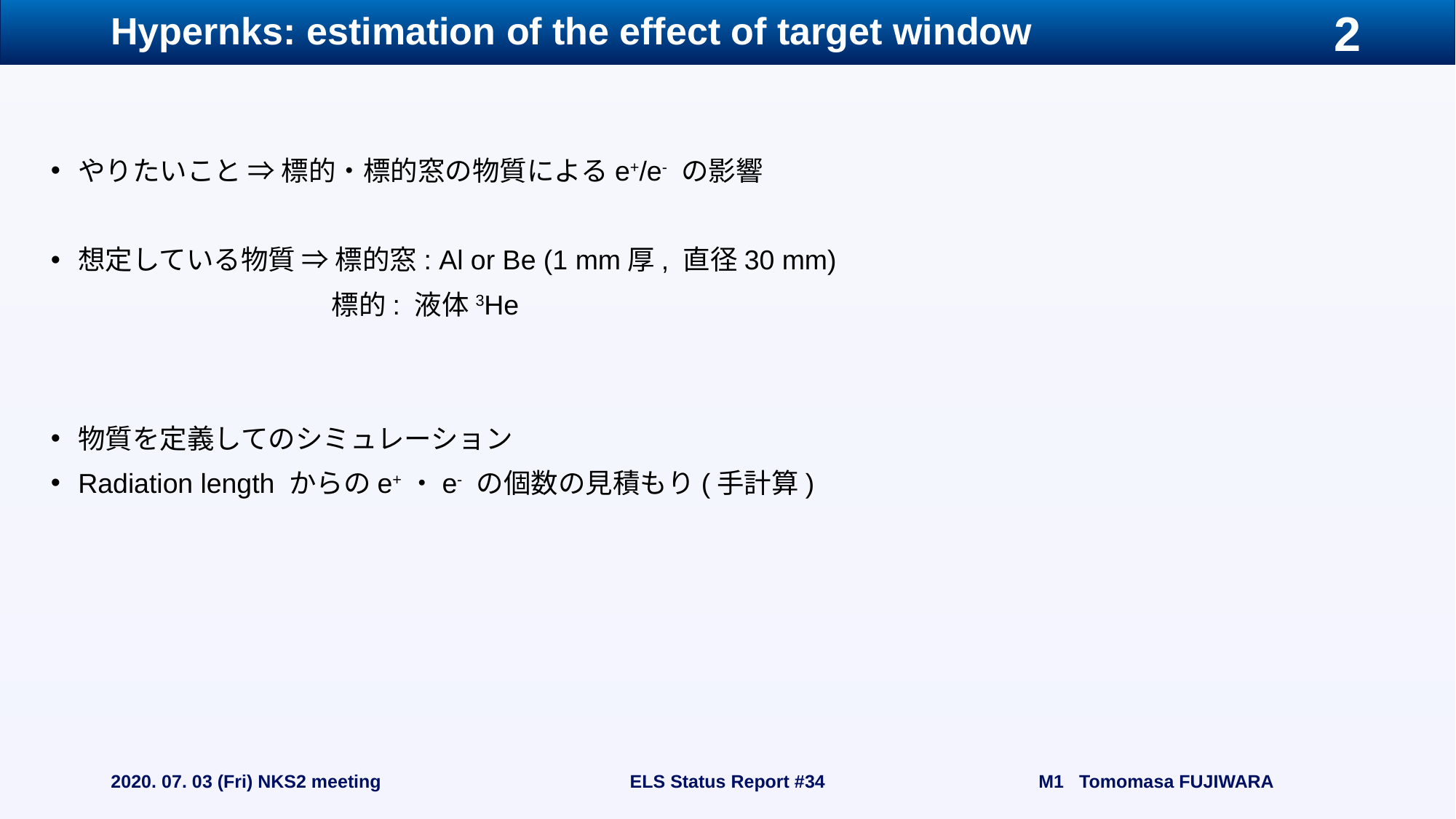

# Hypernks: estimation of the effect of target window
やりたいこと ⇒ 標的・標的窓の物質によるe+/e- の影響

想定している物質 ⇒ 標的窓: Al or Be (1 mm厚, 直径30 mm)
		         標的: 液体3He

物質を定義してのシミュレーション
Radiation length からのe+・e- の個数の見積もり(手計算)

2020. 07. 03 (Fri) NKS2 meeting
ELS Status Report #34